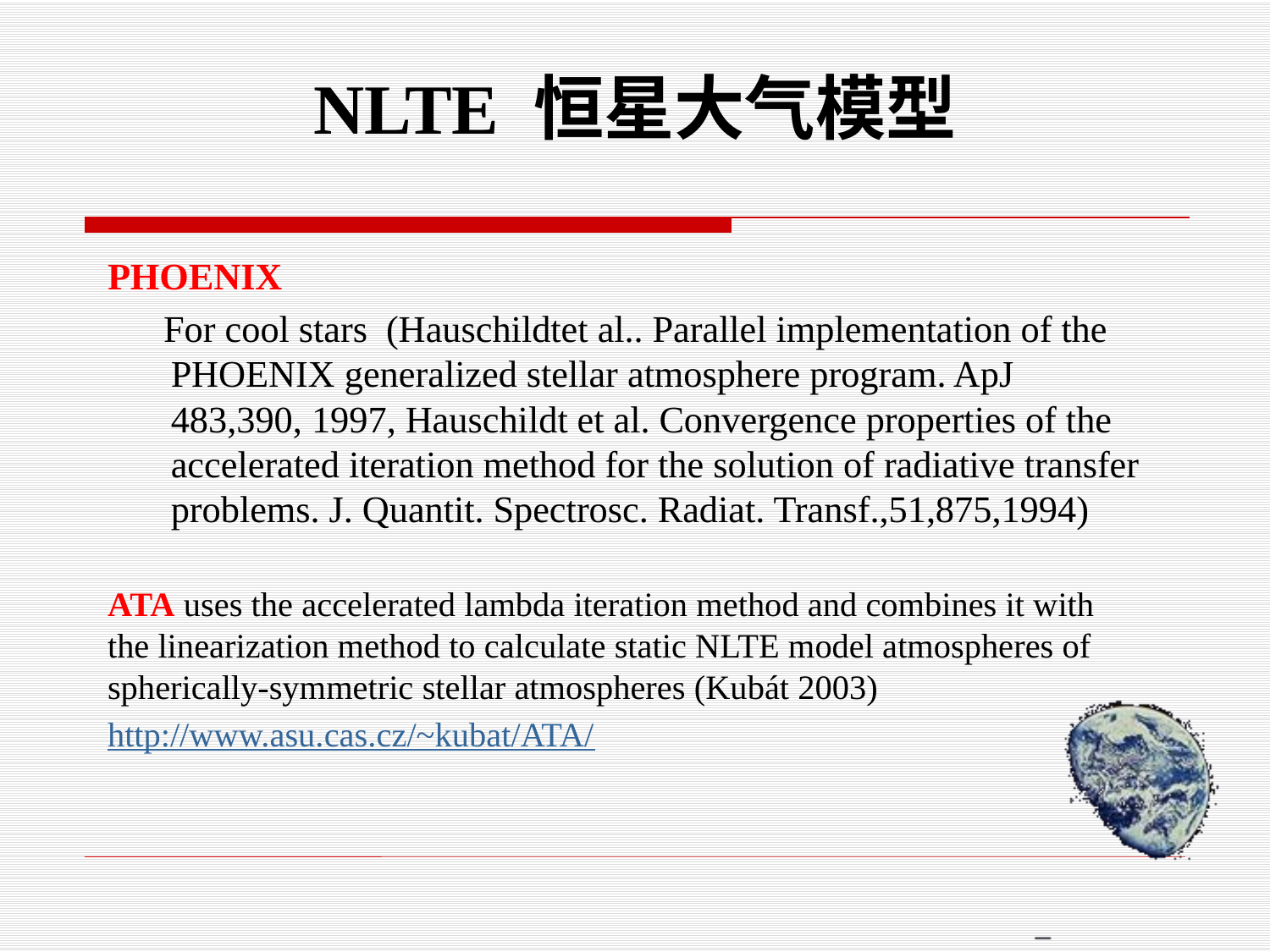

# NLTE 恒星大气模型
PHOENIX
      For cool stars  (Hauschildtet al.. Parallel implementation of the PHOENIX generalized stellar atmosphere program. ApJ 483,390, 1997, Hauschildt et al. Convergence properties of the accelerated iteration method for the solution of radiative transfer problems. J. Quantit. Spectrosc. Radiat. Transf.,51,875,1994)

ATA uses the accelerated lambda iteration method and combines it with the linearization method to calculate static NLTE model atmospheres of spherically-symmetric stellar atmospheres (Kubát 2003)
http://www.asu.cas.cz/~kubat/ATA/